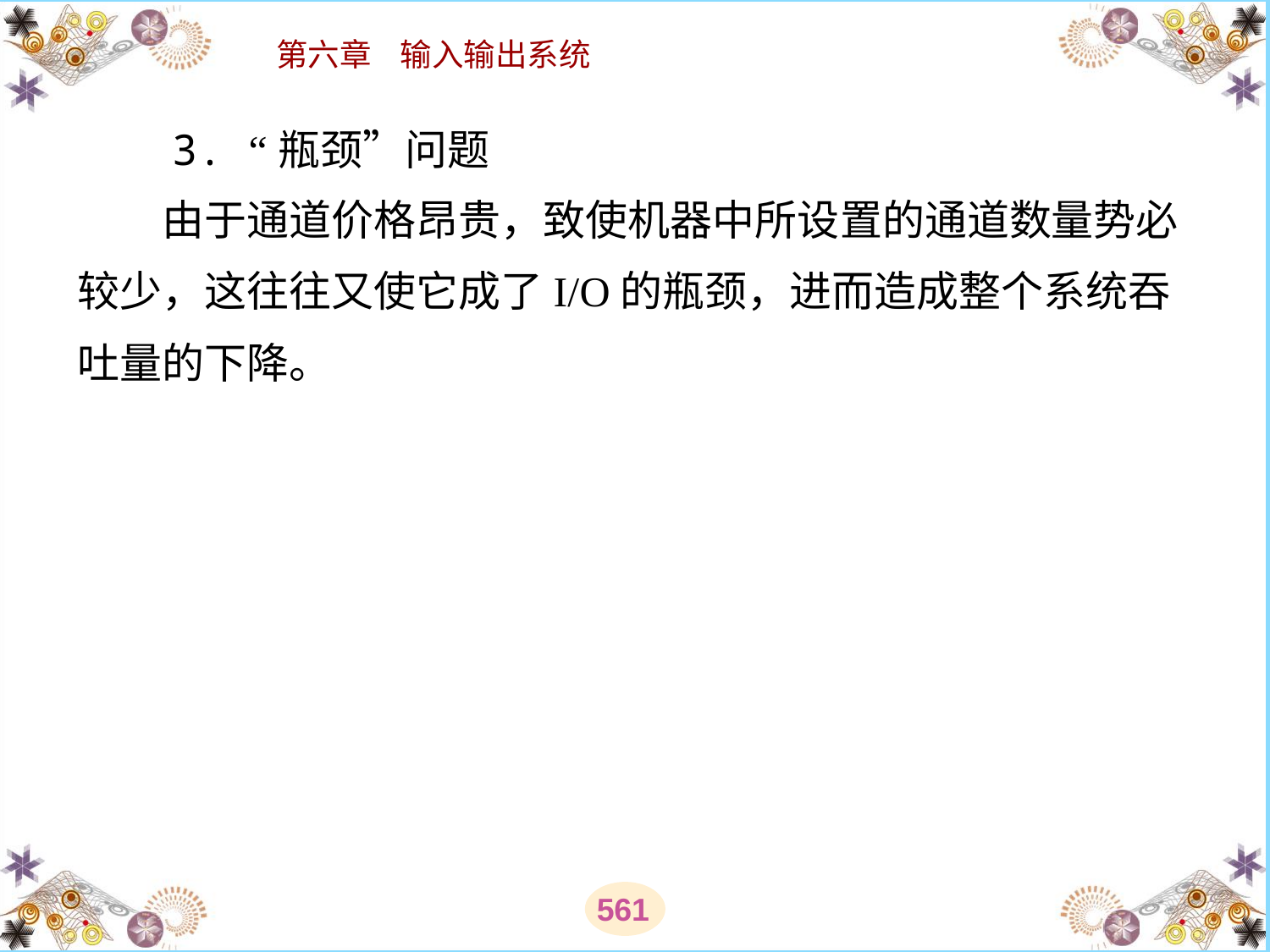

# 3. “瓶颈”问题 　　由于通道价格昂贵，致使机器中所设置的通道数量势必较少，这往往又使它成了I/O的瓶颈，进而造成整个系统吞吐量的下降。